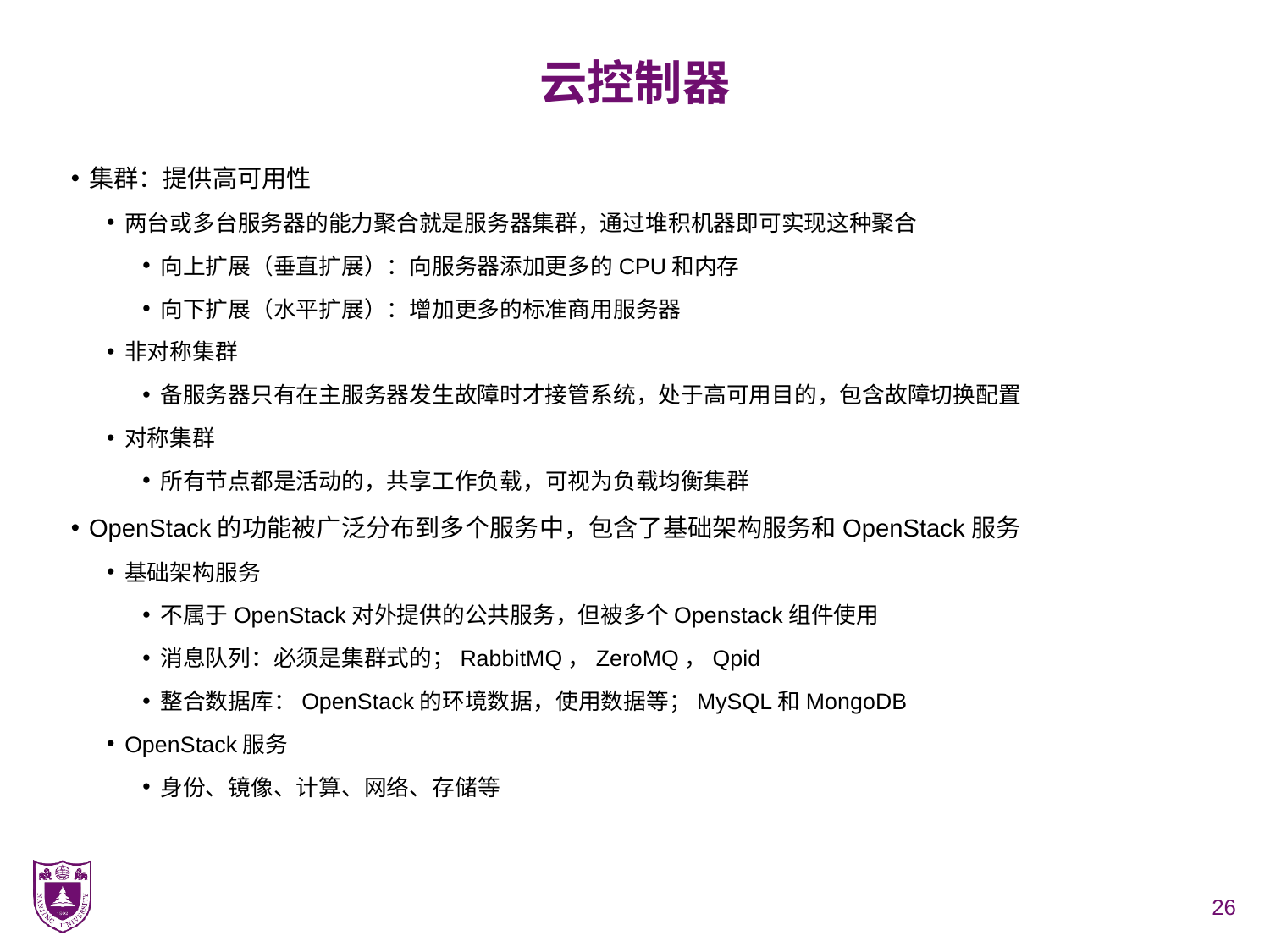

# 云控制器
集群：提供高可用性
两台或多台服务器的能力聚合就是服务器集群，通过堆积机器即可实现这种聚合
向上扩展（垂直扩展）：向服务器添加更多的CPU和内存
向下扩展（水平扩展）：增加更多的标准商用服务器
非对称集群
备服务器只有在主服务器发生故障时才接管系统，处于高可用目的，包含故障切换配置
对称集群
所有节点都是活动的，共享工作负载，可视为负载均衡集群
OpenStack的功能被广泛分布到多个服务中，包含了基础架构服务和OpenStack服务
基础架构服务
不属于OpenStack对外提供的公共服务，但被多个Openstack组件使用
消息队列：必须是集群式的；RabbitMQ，ZeroMQ，Qpid
整合数据库：OpenStack的环境数据，使用数据等；MySQL和MongoDB
OpenStack服务
身份、镜像、计算、网络、存储等
26